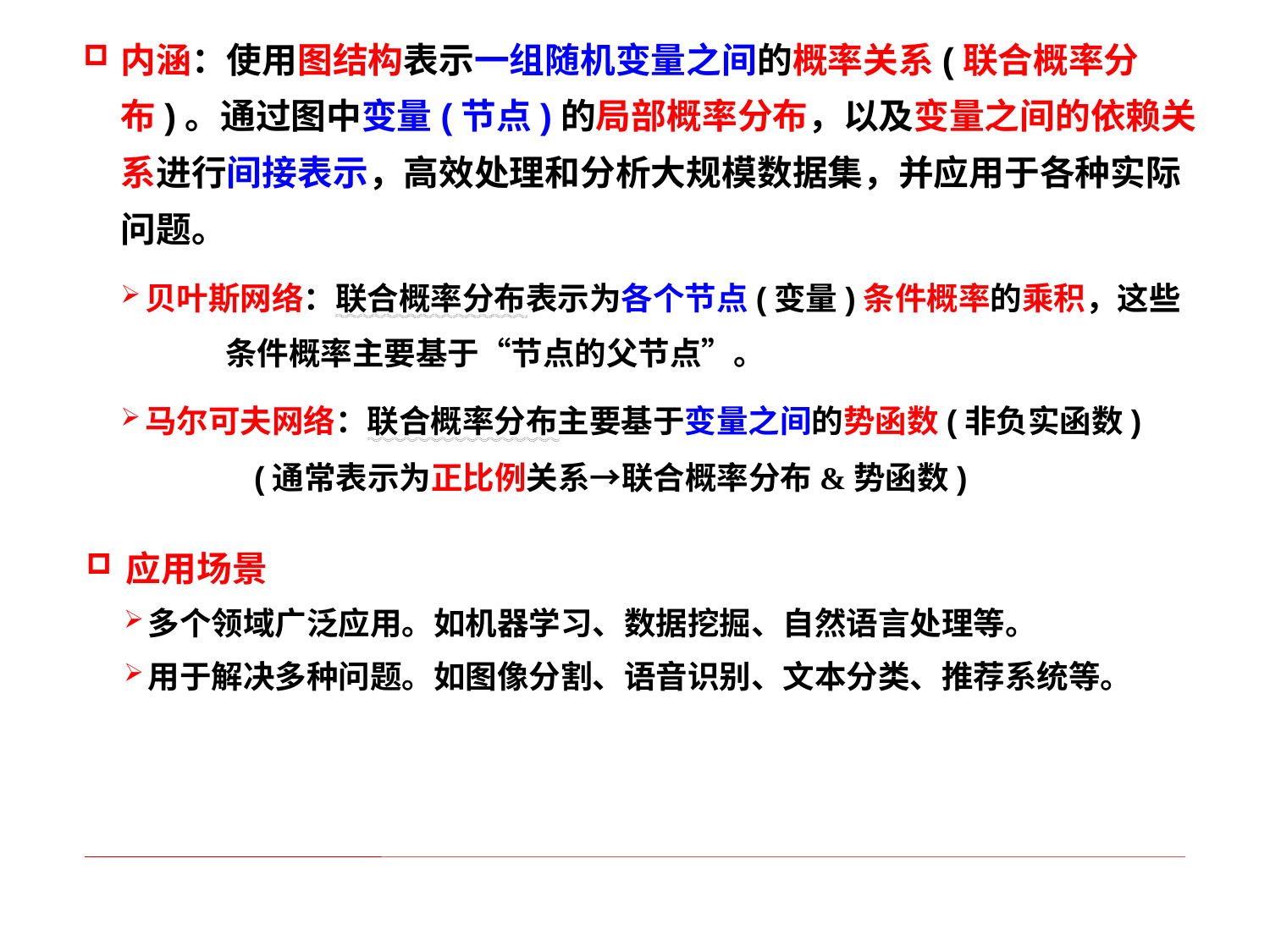

内涵：使用图结构表示一组随机变量之间的概率关系(联合概率分布)。通过图中变量(节点)的局部概率分布，以及变量之间的依赖关系进行间接表示，高效处理和分析大规模数据集，并应用于各种实际问题。
贝叶斯网络：联合概率分布表示为各个节点(变量)条件概率的乘积，这些
             条件概率主要基于“节点的父节点”。
马尔可夫网络：联合概率分布主要基于变量之间的势函数(非负实函数)
               (通常表示为正比例关系→联合概率分布&势函数)
应用场景
多个领域广泛应用。如机器学习、数据挖掘、自然语言处理等。
用于解决多种问题。如图像分割、语音识别、文本分类、推荐系统等。